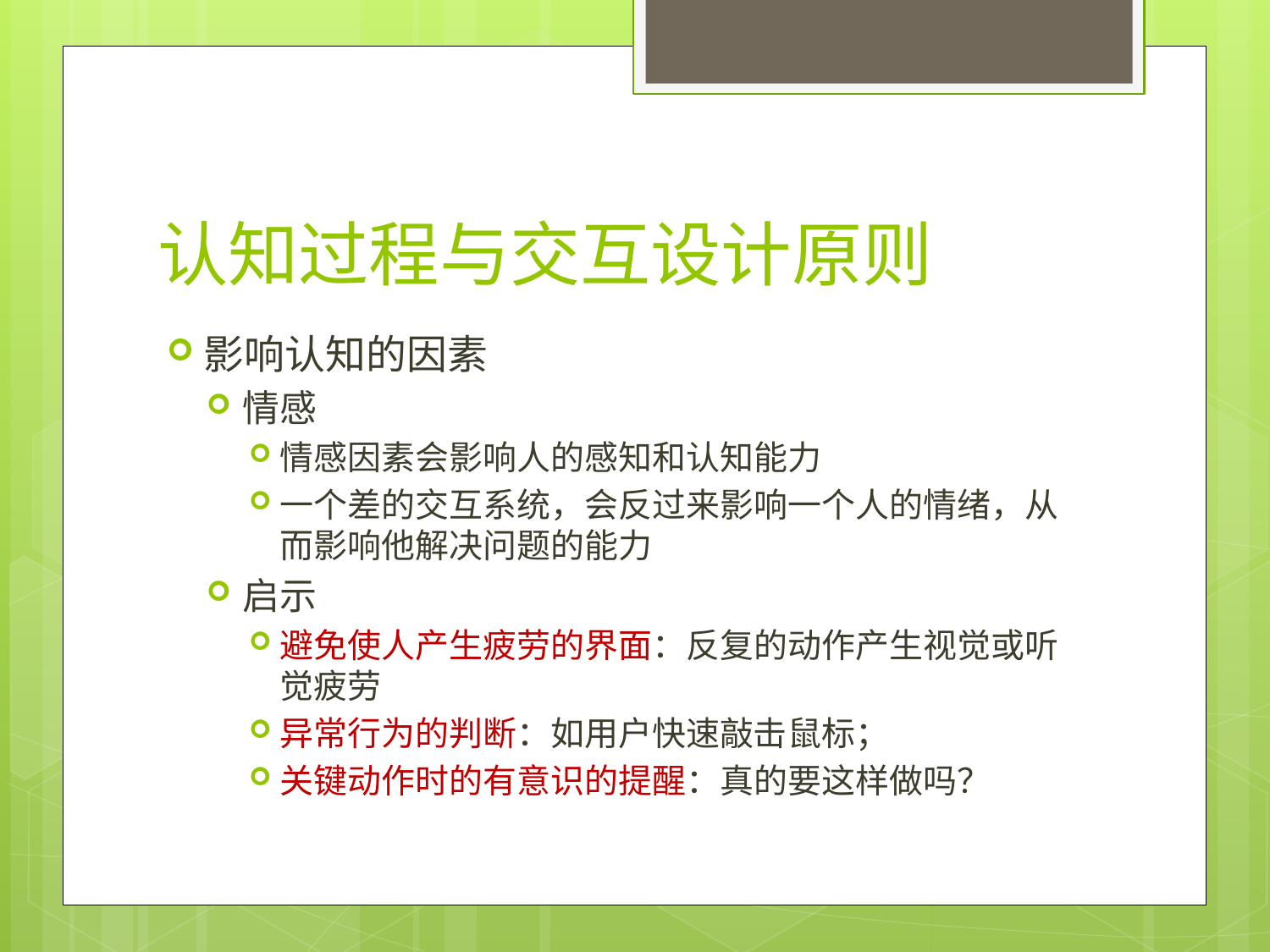

# 认知过程与交互设计原则
影响认知的因素
情感
情感因素会影响人的感知和认知能力
一个差的交互系统，会反过来影响一个人的情绪，从而影响他解决问题的能力
启示
避免使人产生疲劳的界面：反复的动作产生视觉或听觉疲劳
异常行为的判断：如用户快速敲击鼠标；
关键动作时的有意识的提醒：真的要这样做吗？